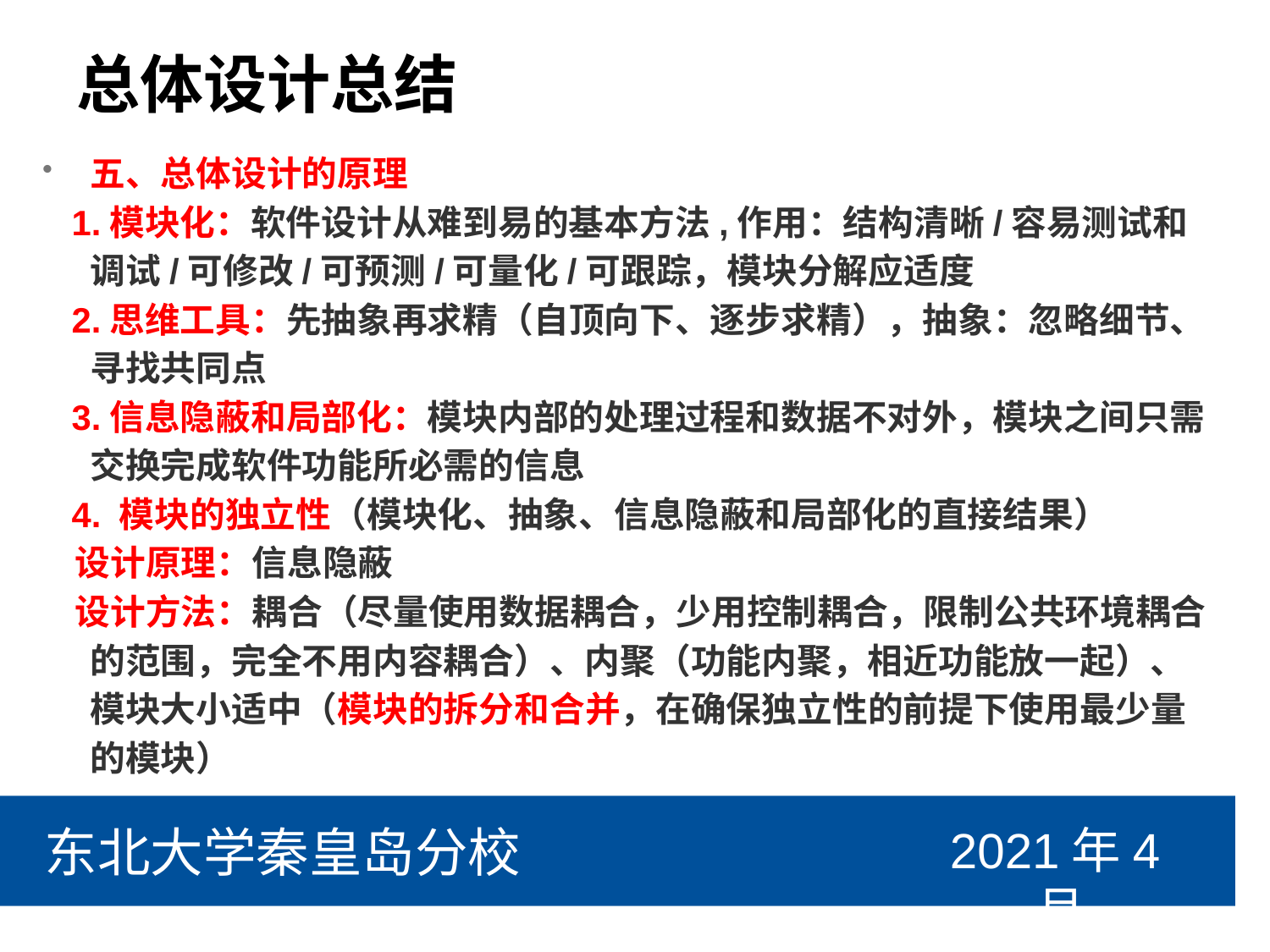

# 总体设计总结
五、总体设计的原理
   1.模块化：软件设计从难到易的基本方法,作用：结构清晰/容易测试和调试/可修改/可预测/可量化/可跟踪，模块分解应适度
   2.思维工具：先抽象再求精（自顶向下、逐步求精），抽象：忽略细节、寻找共同点
   3.信息隐蔽和局部化：模块内部的处理过程和数据不对外，模块之间只需交换完成软件功能所必需的信息
   4. 模块的独立性（模块化、抽象、信息隐蔽和局部化的直接结果）
   设计原理：信息隐蔽
   设计方法：耦合（尽量使用数据耦合，少用控制耦合，限制公共环境耦合的范围，完全不用内容耦合）、内聚（功能内聚，相近功能放一起）、模块大小适中（模块的拆分和合并，在确保独立性的前提下使用最少量的模块）